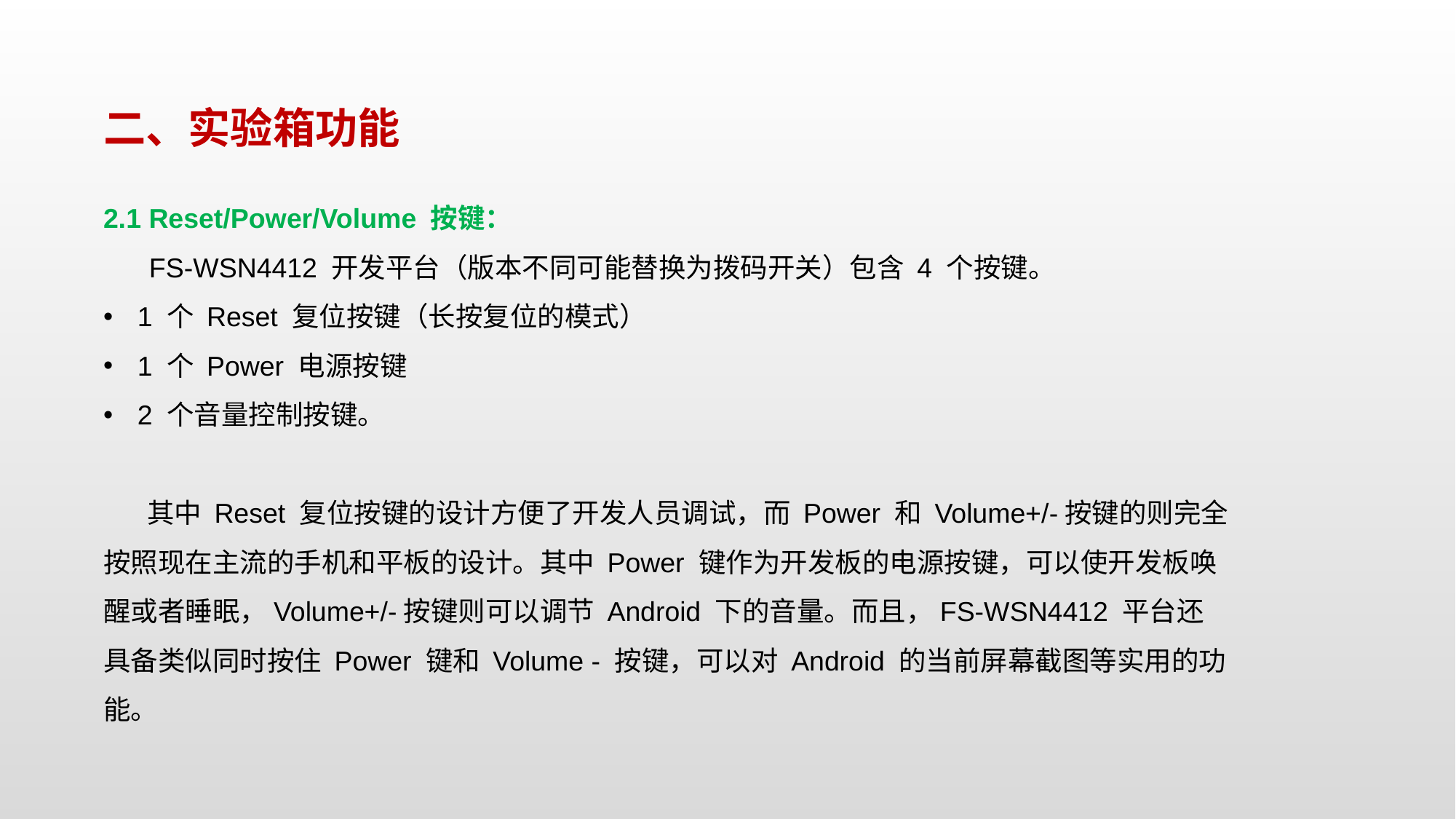

二、实验箱功能
2.1 Reset/Power/Volume 按键：
      FS-WSN4412 开发平台（版本不同可能替换为拨码开关）包含 4 个按键。
1 个 Reset 复位按键（长按复位的模式）
1 个 Power 电源按键
2 个音量控制按键。

      其中 Reset 复位按键的设计方便了开发人员调试，而 Power 和 Volume+/-按键的则完全按照现在主流的手机和平板的设计。其中 Power 键作为开发板的电源按键，可以使开发板唤醒或者睡眠，Volume+/-按键则可以调节 Android 下的音量。而且，FS-WSN4412 平台还具备类似同时按住 Power 键和 Volume - 按键，可以对 Android 的当前屏幕截图等实用的功能。